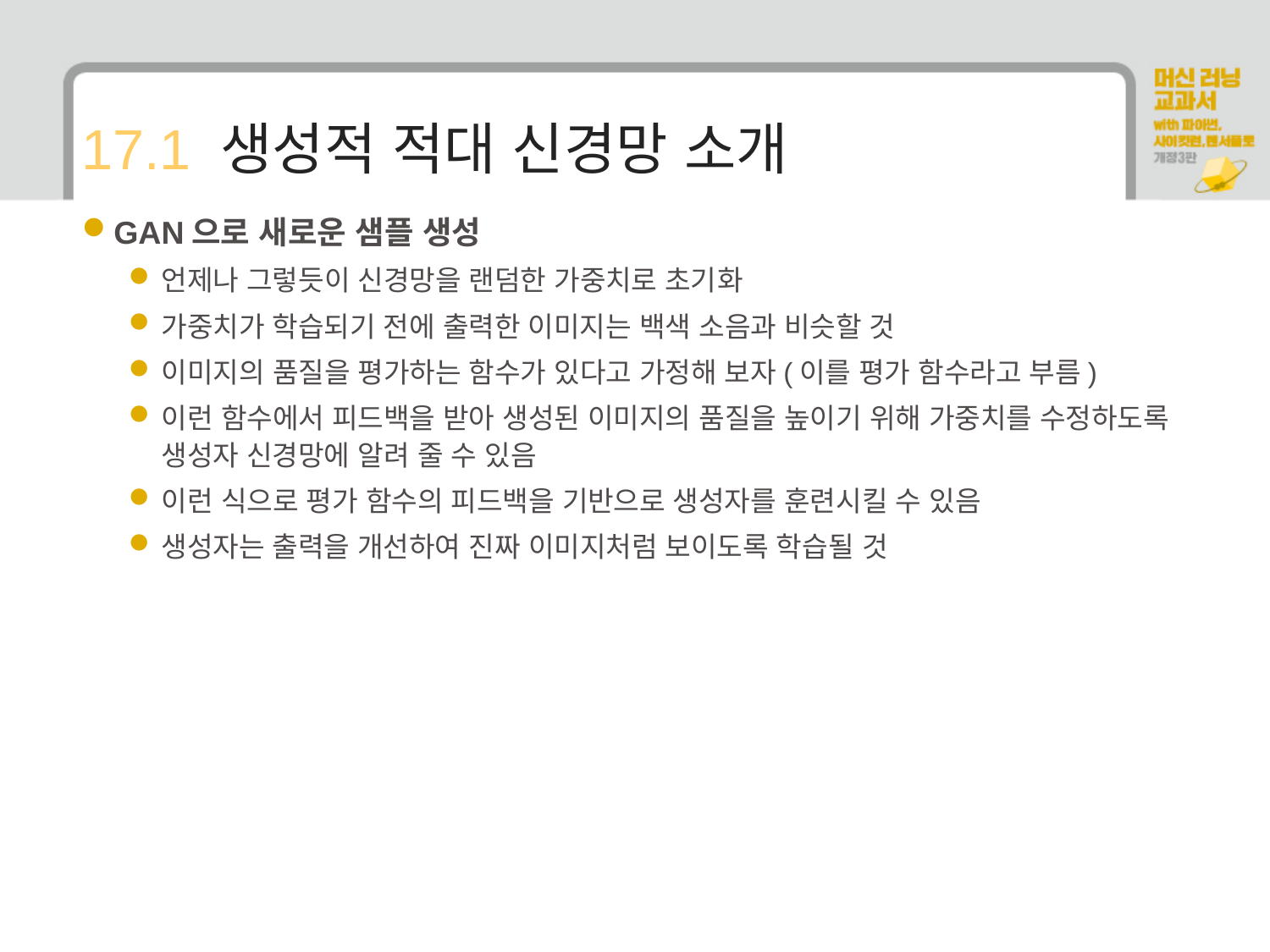

# 17.1 생성적 적대 신경망 소개
GAN으로 새로운 샘플 생성
언제나 그렇듯이 신경망을 랜덤한 가중치로 초기화
가중치가 학습되기 전에 출력한 이미지는 백색 소음과 비슷할 것
이미지의 품질을 평가하는 함수가 있다고 가정해 보자(이를 평가 함수라고 부름)
이런 함수에서 피드백을 받아 생성된 이미지의 품질을 높이기 위해 가중치를 수정하도록 생성자 신경망에 알려 줄 수 있음
이런 식으로 평가 함수의 피드백을 기반으로 생성자를 훈련시킬 수 있음
생성자는 출력을 개선하여 진짜 이미지처럼 보이도록 학습될 것